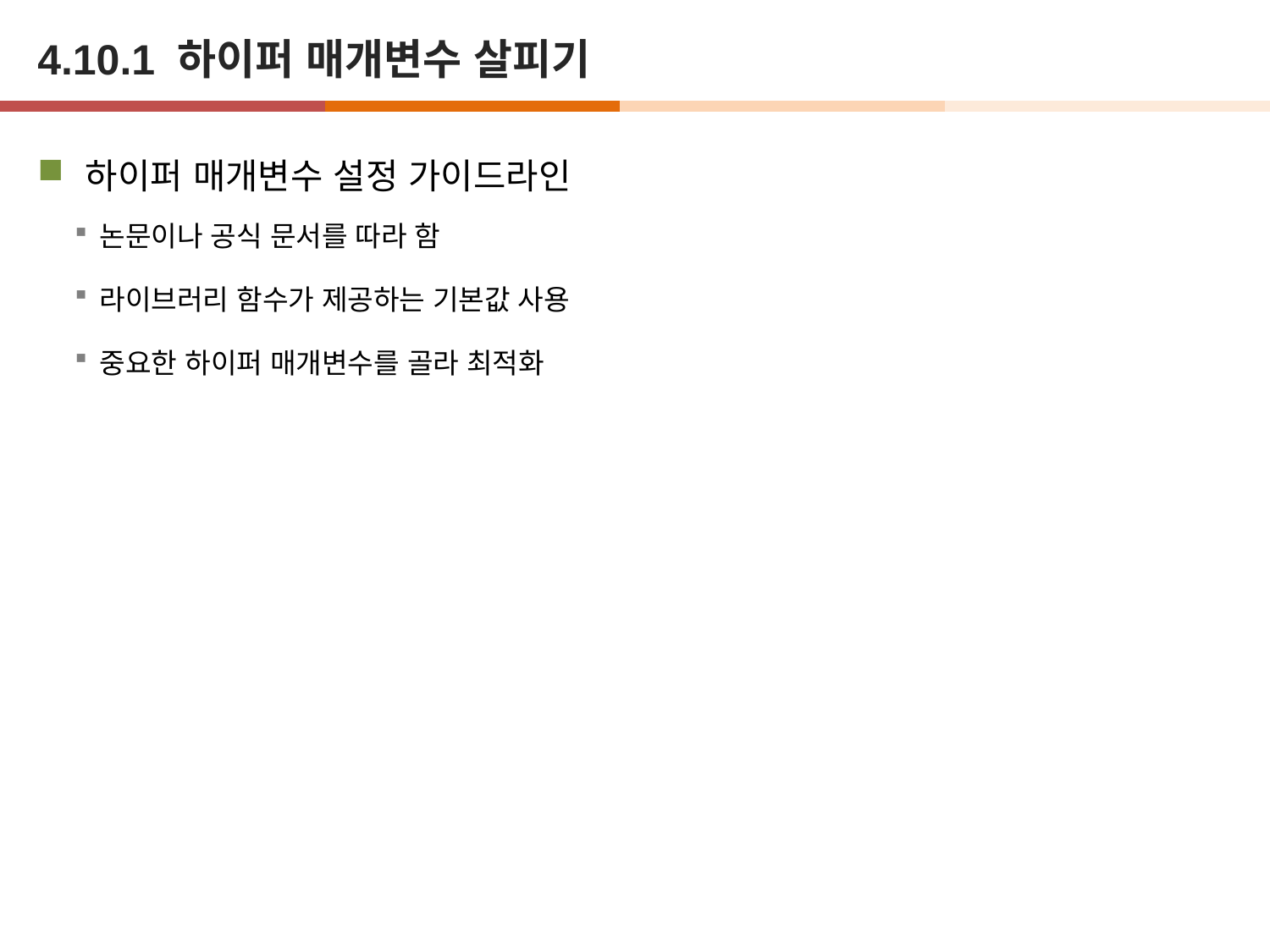

# 4.10.1 하이퍼 매개변수 살피기
하이퍼 매개변수 설정 가이드라인
논문이나 공식 문서를 따라 함
라이브러리 함수가 제공하는 기본값 사용
중요한 하이퍼 매개변수를 골라 최적화